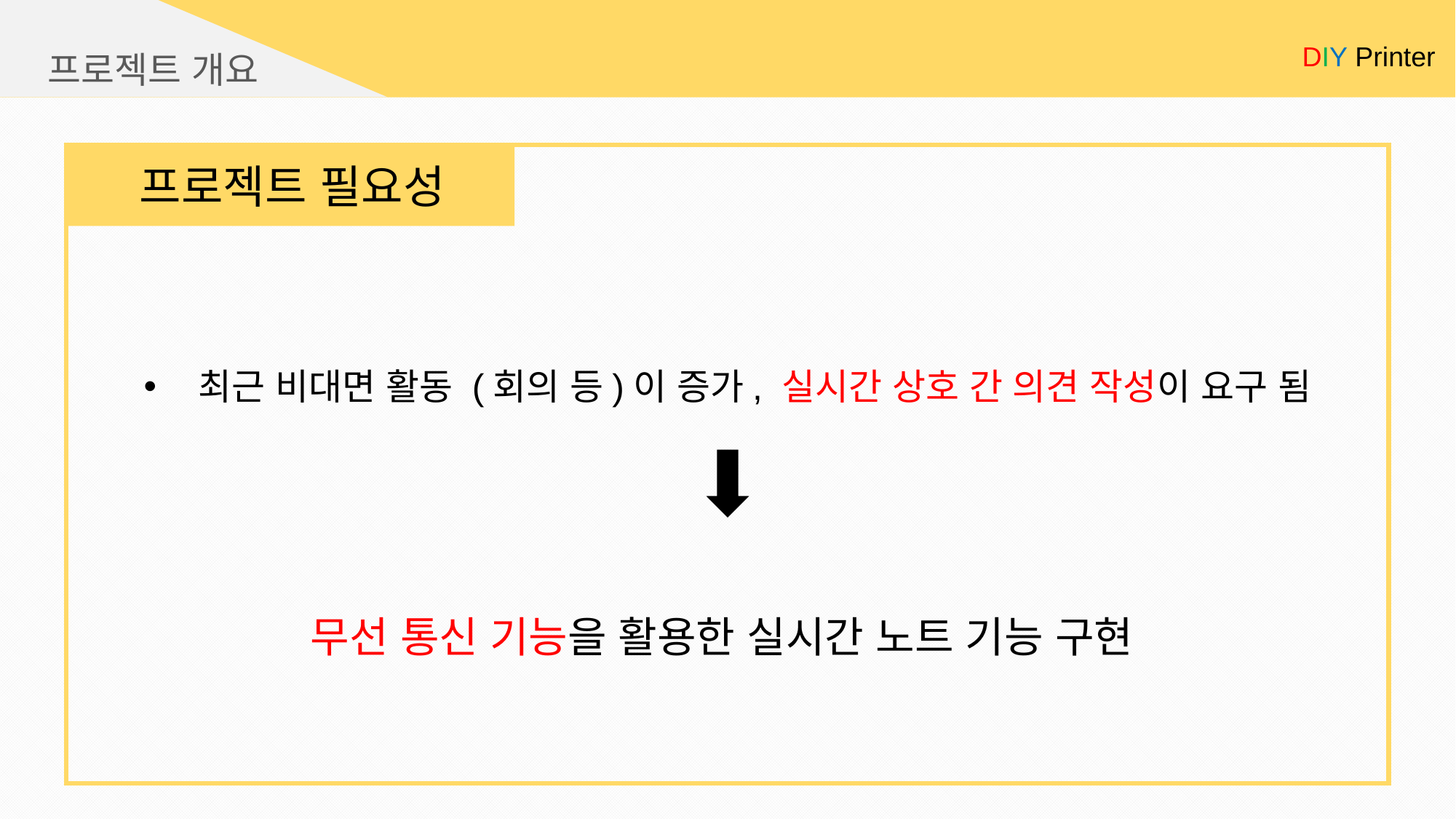

DIY Printer
프로젝트 개요

프로젝트 필요성
최근 비대면 활동 (회의 등)이 증가, 실시간 상호 간 의견 작성이 요구 됨

무선 통신 기능을 활용한 실시간 노트 기능 구현